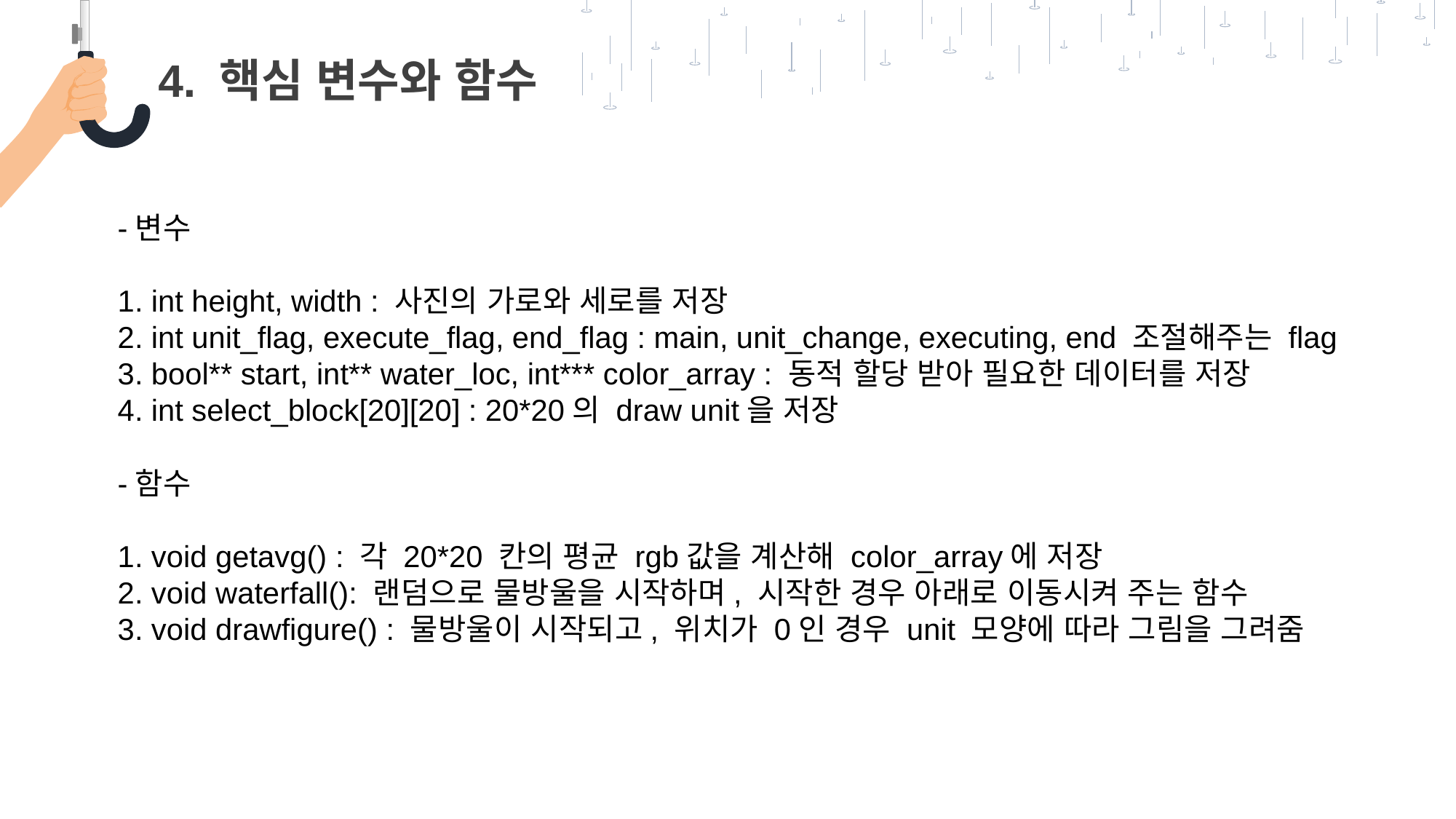

4. 핵심 변수와 함수
-변수

1. int height, width : 사진의 가로와 세로를 저장
2. int unit_flag, execute_flag, end_flag : main, unit_change, executing, end 조절해주는 flag
3. bool** start, int** water_loc, int*** color_array : 동적 할당 받아 필요한 데이터를 저장
4. int select_block[20][20] : 20*20의 draw unit을 저장

-함수

1. void getavg() : 각 20*20 칸의 평균 rgb값을 계산해 color_array에 저장
2. void waterfall(): 랜덤으로 물방울을 시작하며, 시작한 경우 아래로 이동시켜 주는 함수
3. void drawfigure() : 물방울이 시작되고, 위치가 0인 경우 unit 모양에 따라 그림을 그려줌